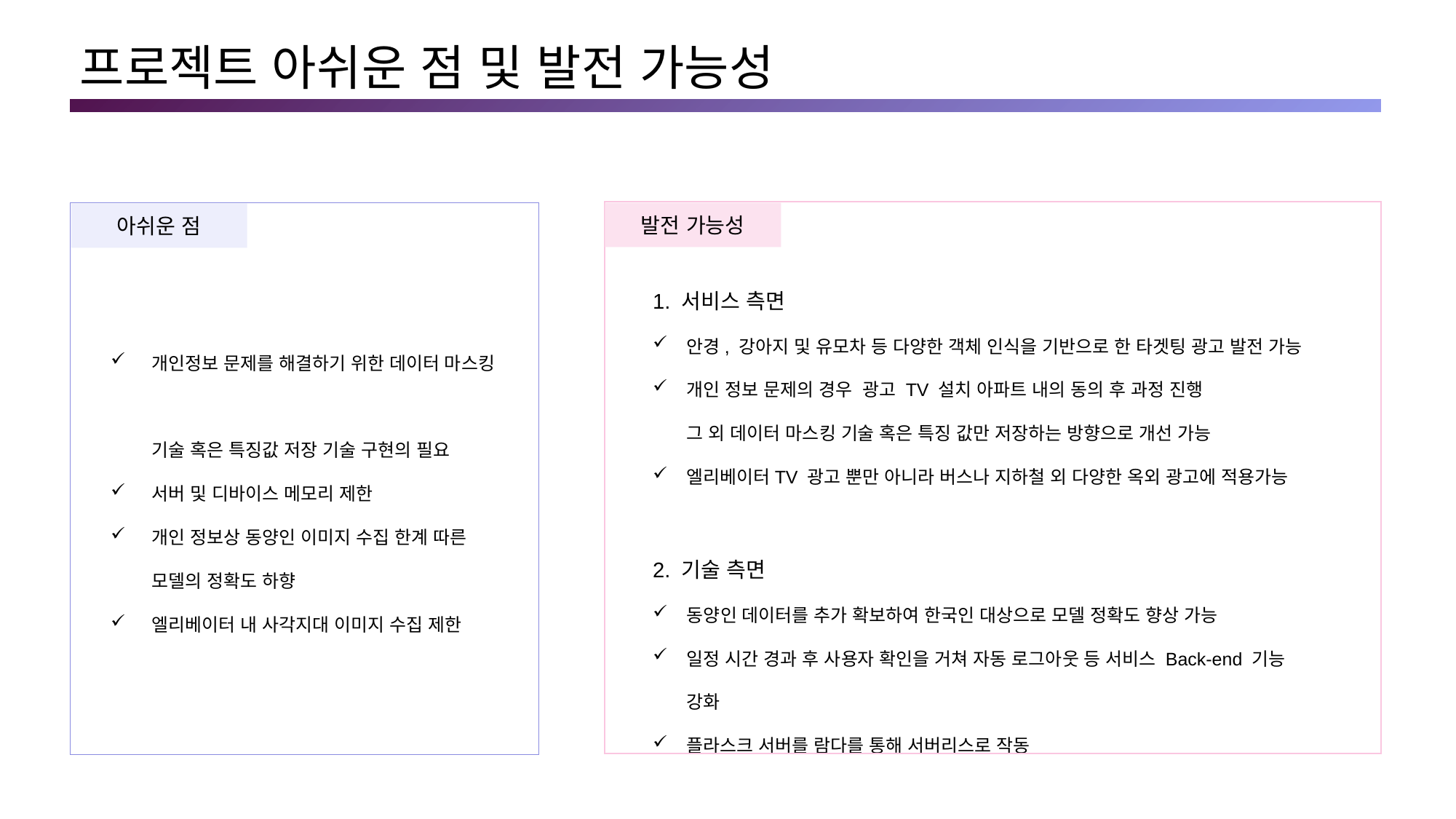

# 프로젝트 아쉬운 점 및 발전 가능성

발전 가능성

아쉬운 점
1. 서비스 측면
안경, 강아지 및 유모차 등 다양한 객체 인식을 기반으로 한 타겟팅 광고 발전 가능
개인 정보 문제의 경우  광고 TV 설치 아파트 내의 동의 후 과정 진행
그 외 데이터 마스킹 기술 혹은 특징 값만 저장하는 방향으로 개선 가능
엘리베이터TV 광고 뿐만 아니라 버스나 지하철 외 다양한 옥외 광고에 적용가능

2. 기술 측면
동양인 데이터를 추가 확보하여 한국인 대상으로 모델 정확도 향상 가능
일정 시간 경과 후 사용자 확인을 거쳐 자동 로그아웃 등 서비스 Back-end 기능 강화
플라스크 서버를 람다를 통해 서버리스로 작동
개인정보 문제를 해결하기 위한 데이터 마스킹
기술 혹은 특징값 저장 기술 구현의 필요
서버 및 디바이스 메모리 제한
개인 정보상 동양인 이미지 수집 한계 따른
모델의 정확도 하향
엘리베이터 내 사각지대 이미지 수집 제한